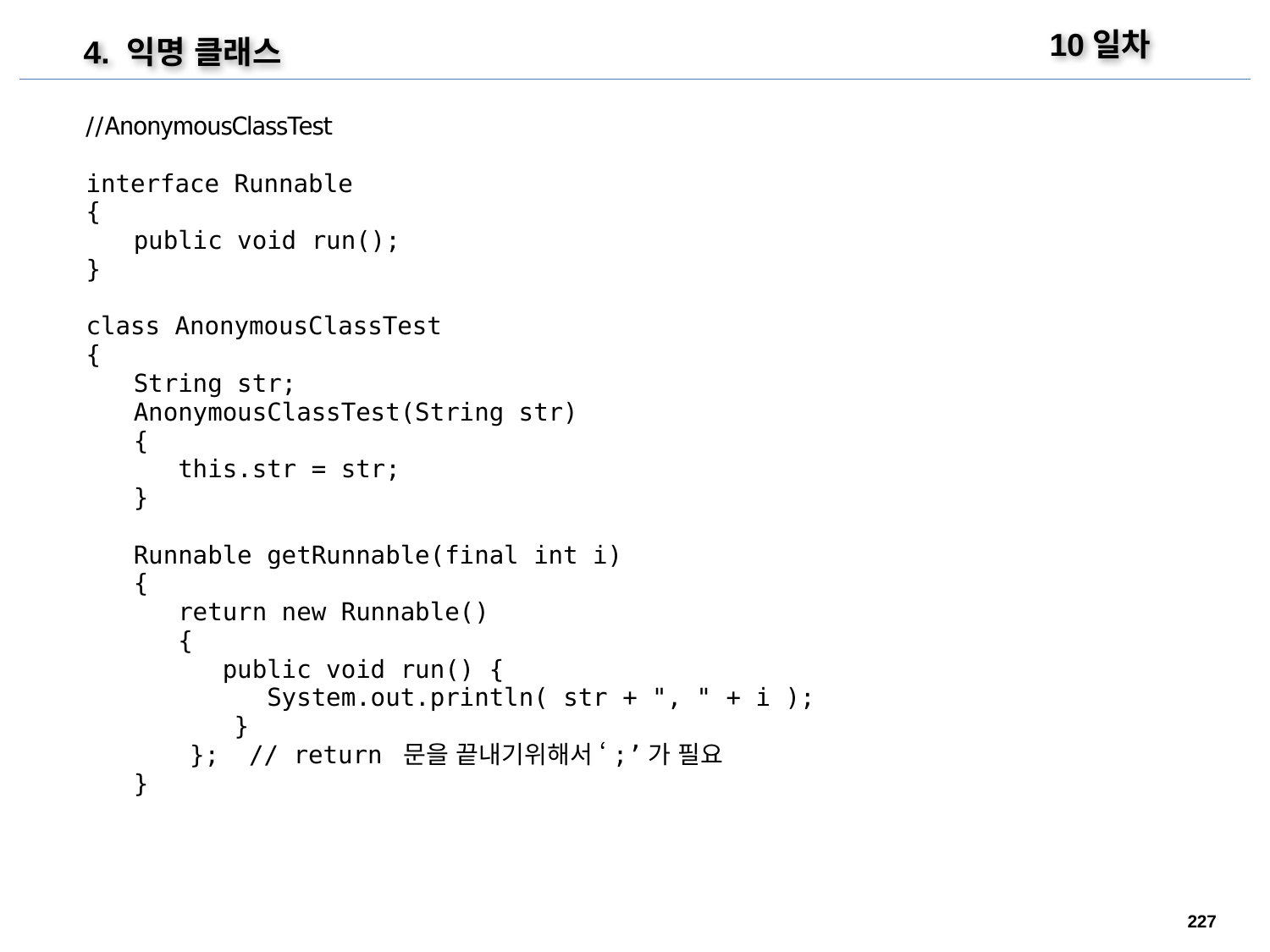

10일차
4. 익명 클래스
//AnonymousClassTest

interface Runnable
{
	public void run();
}

class AnonymousClassTest
{
	String str;
	AnonymousClassTest(String str)
	{
	   this.str = str;
	}

	Runnable getRunnable(final int i)
	{
	   return new Runnable()
	   {
	      public void run() {
	         System.out.println( str + ", " + i );
          }
       };  // return 문을 끝내기위해서 ‘;’가 필요
	}